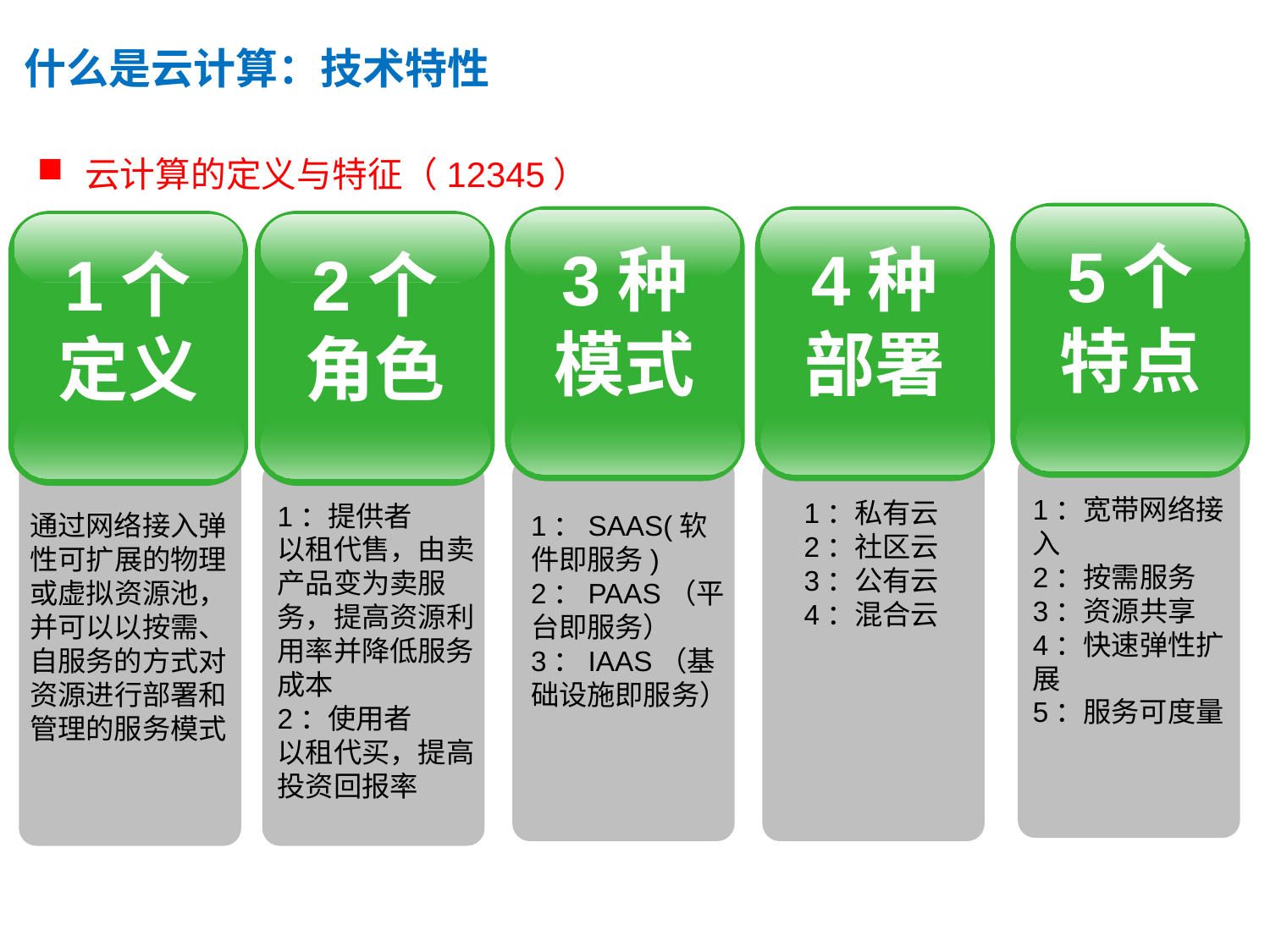

什么是云计算：技术特性
云计算的定义与特征（12345）

5个
特点
3种
模式
4种
部署
1个
定义
2个
角色

1：宽带网络接入
2：按需服务
3：资源共享
4：快速弹性扩展
5：服务可度量

1：私有云
2：社区云
3：公有云
4：混合云
1：提供者
以租代售，由卖产品变为卖服务，提高资源利用率并降低服务成本
2：使用者
以租代买，提高投资回报率

通过网络接入弹性可扩展的物理或虚拟资源池，并可以以按需、自服务的方式对资源进行部署和管理的服务模式
1：SAAS(软件即服务)
2：PAAS（平台即服务）
3：IAAS（基础设施即服务）